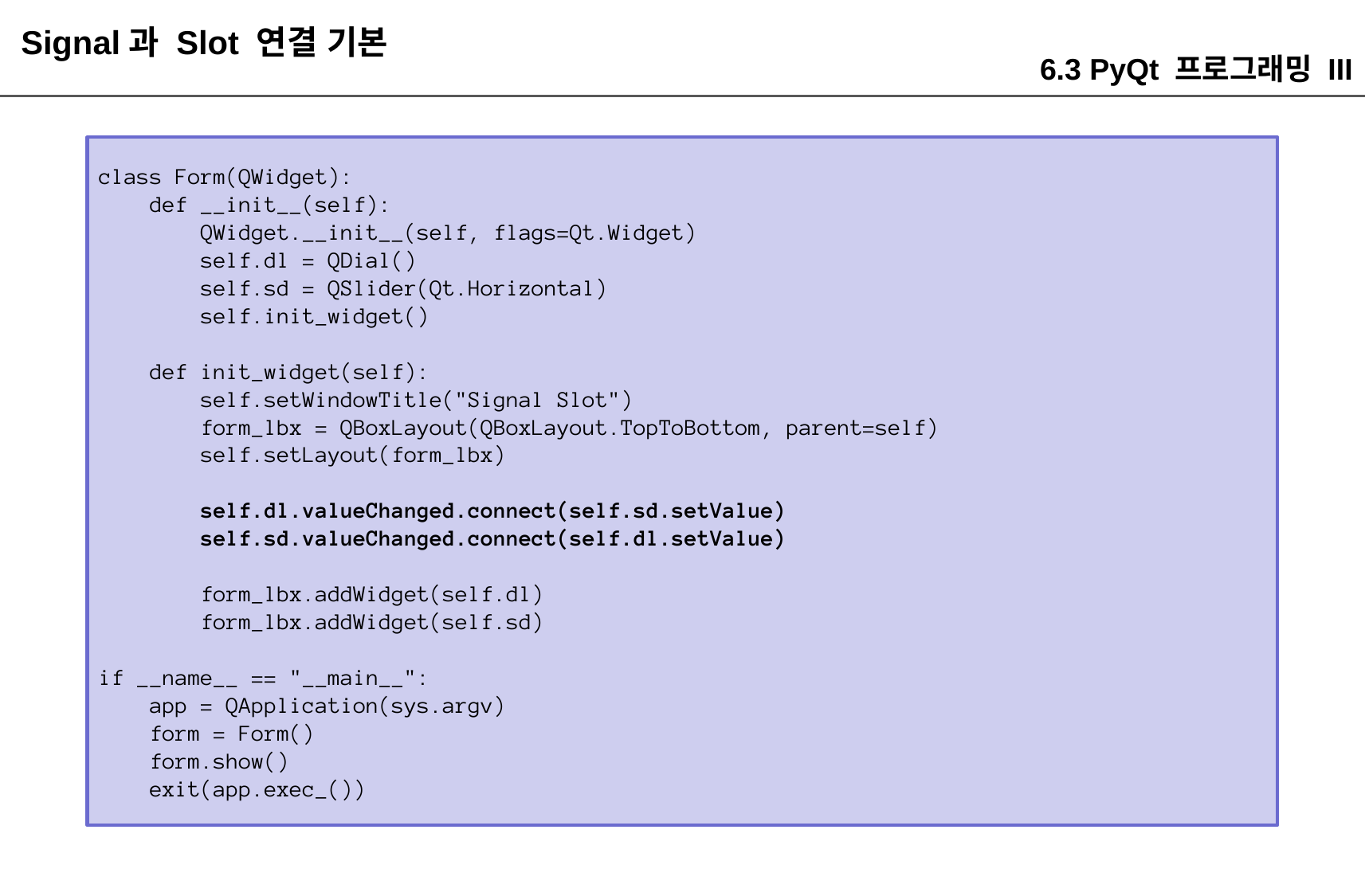

Signal과 Slot 연결 기본
6.3 PyQt 프로그래밍 III
class Form(QWidget):
    def __init__(self):
        QWidget.__init__(self, flags=Qt.Widget)
        self.dl = QDial()
        self.sd = QSlider(Qt.Horizontal)
        self.init_widget()

    def init_widget(self):
        self.setWindowTitle("Signal Slot")
        form_lbx = QBoxLayout(QBoxLayout.TopToBottom, parent=self)
        self.setLayout(form_lbx)

        self.dl.valueChanged.connect(self.sd.setValue)
        self.sd.valueChanged.connect(self.dl.setValue)

        form_lbx.addWidget(self.dl)
        form_lbx.addWidget(self.sd)

if __name__ == "__main__":
    app = QApplication(sys.argv)
    form = Form()
    form.show()
    exit(app.exec_())